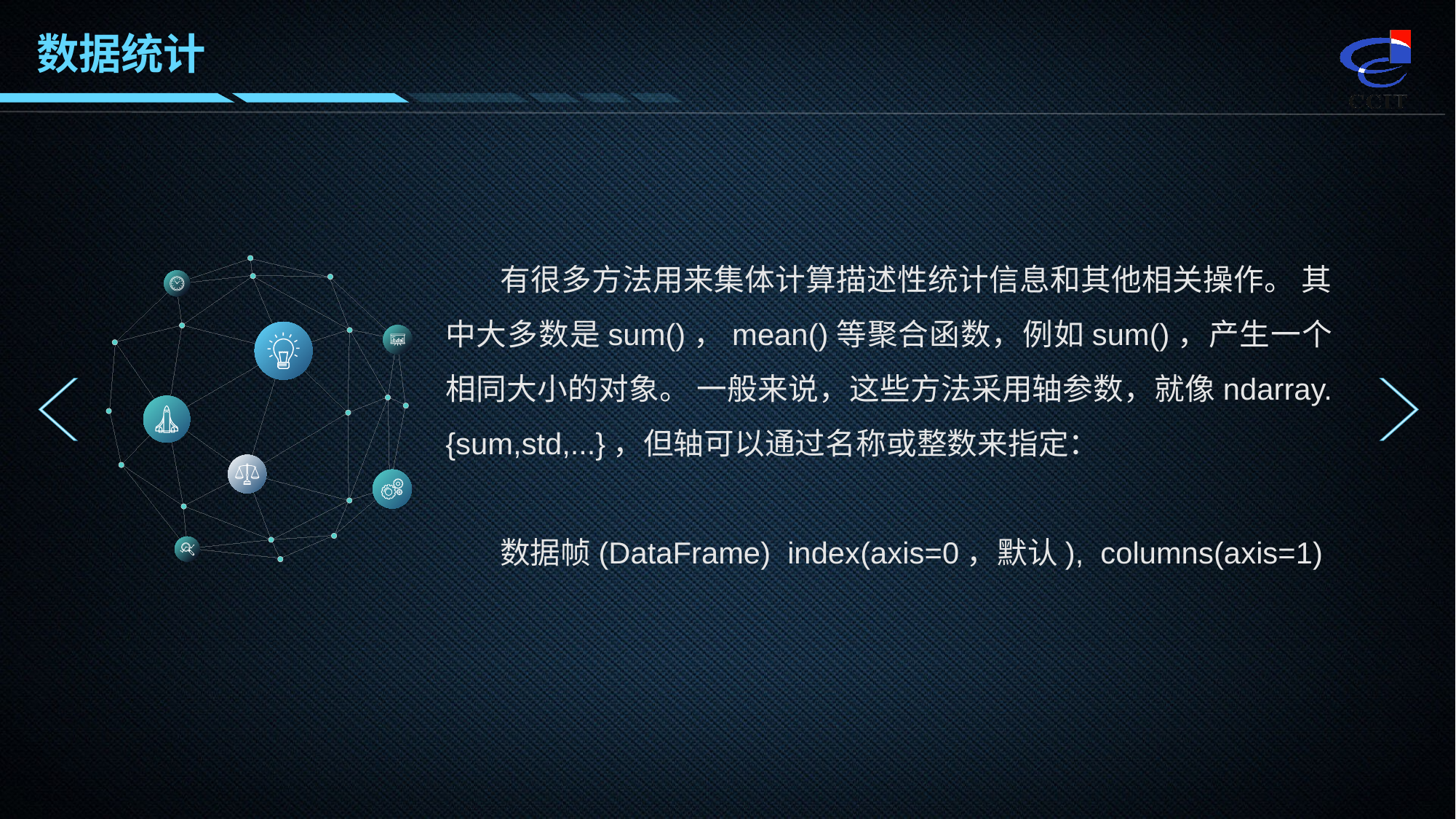

数据统计
有很多方法用来集体计算描述性统计信息和其他相关操作。 其中大多数是sum()，mean()等聚合函数，例如sum()，产生一个相同大小的对象。 一般来说，这些方法采用轴参数，就像ndarray.{sum,std,...}，但轴可以通过名称或整数来指定：

数据帧(DataFrame)  index(axis=0，默认),  columns(axis=1)